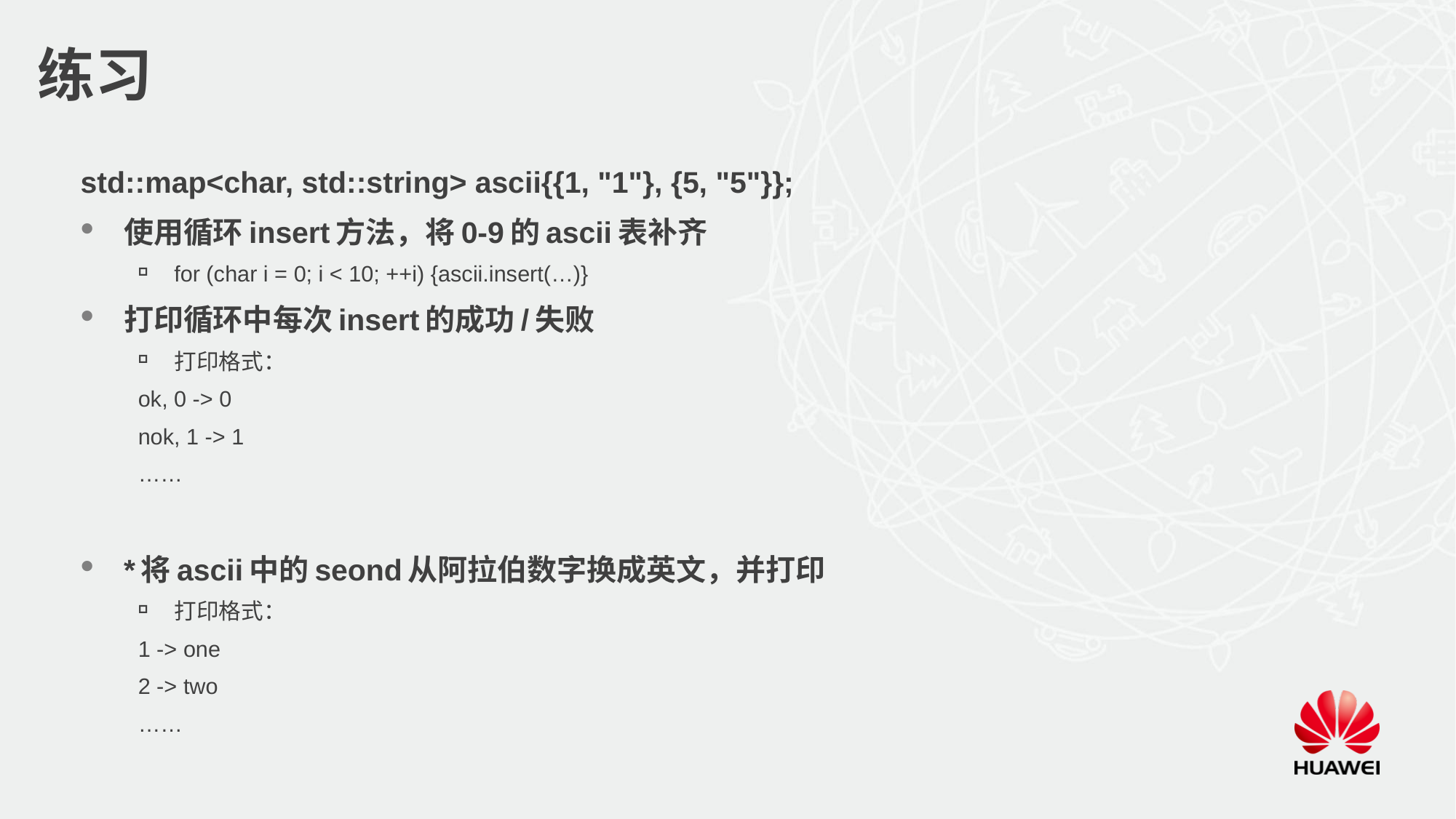

# 练习
std::map<char, std::string> ascii{{1, "1"}, {5, "5"}};
使用循环insert方法，将0-9的ascii表补齐
for (char i = 0; i < 10; ++i) {ascii.insert(…)}
打印循环中每次insert的成功/失败
打印格式：
	ok, 0 -> 0
	nok, 1 -> 1
	……

*将ascii中的seond从阿拉伯数字换成英文，并打印
打印格式：
	1 -> one
	2 -> two
	……